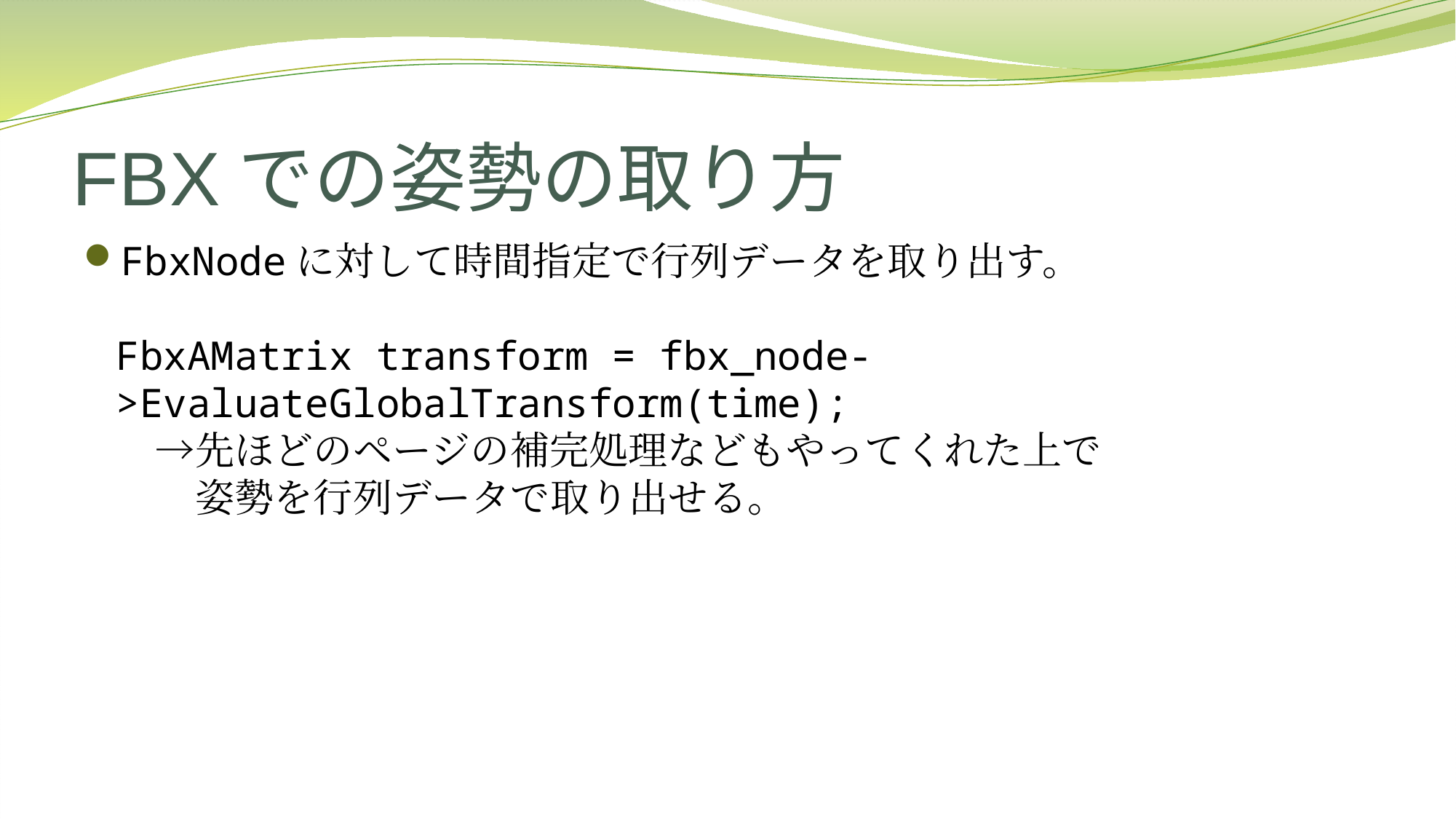

# FBXでの姿勢の取り方
FbxNodeに対して時間指定で行列データを取り出す。
FbxAMatrix transform = fbx_node->EvaluateGlobalTransform(time);
　→先ほどのページの補完処理などもやってくれた上で
　　姿勢を行列データで取り出せる。